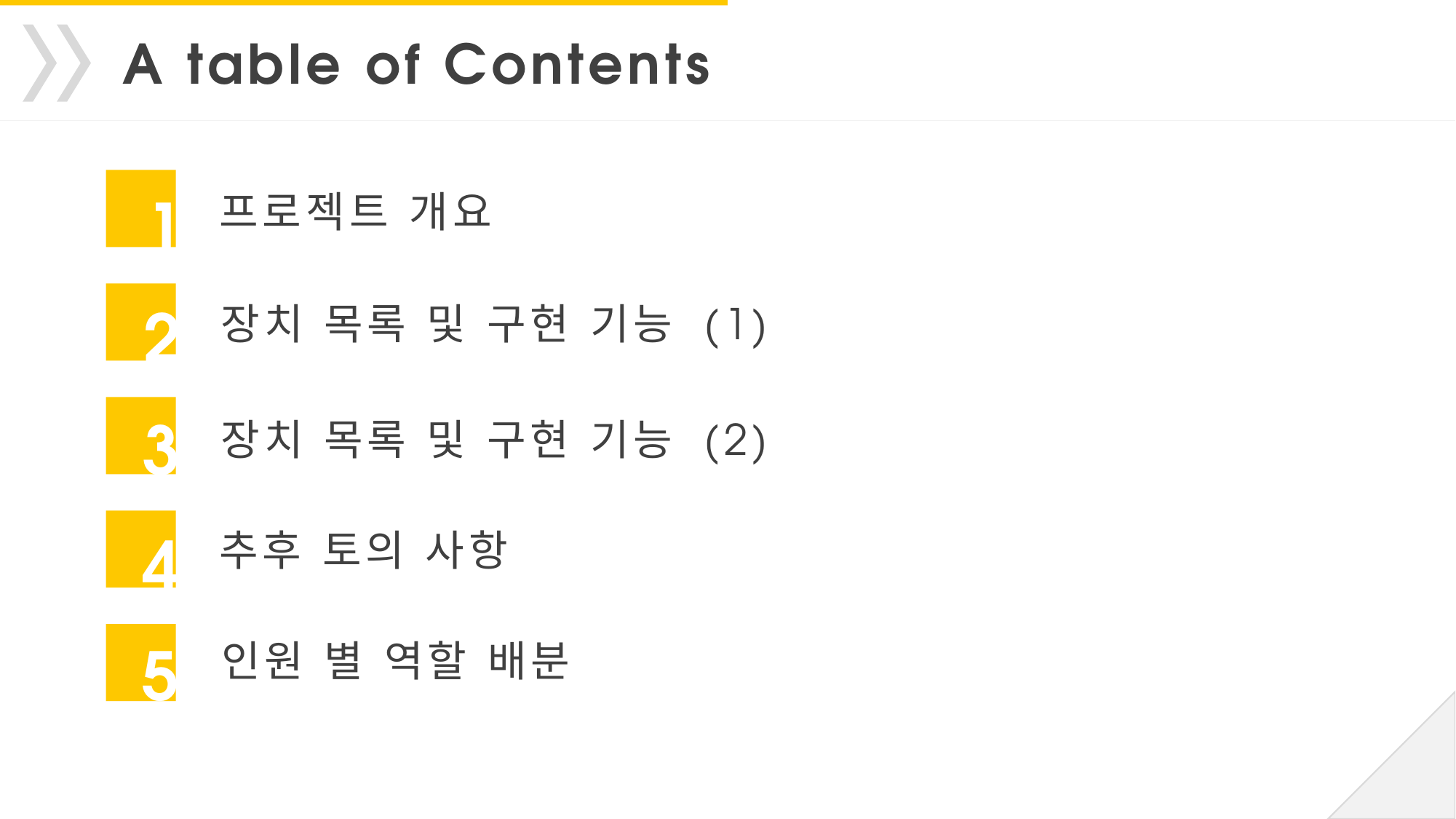

A table of Contents

프로젝트 개요
1

2
장치 목록 및 구현 기능 (1)

장치 목록 및 구현 기능 (2)
3

추후 토의 사항
4

인원 별 역할 배분
5